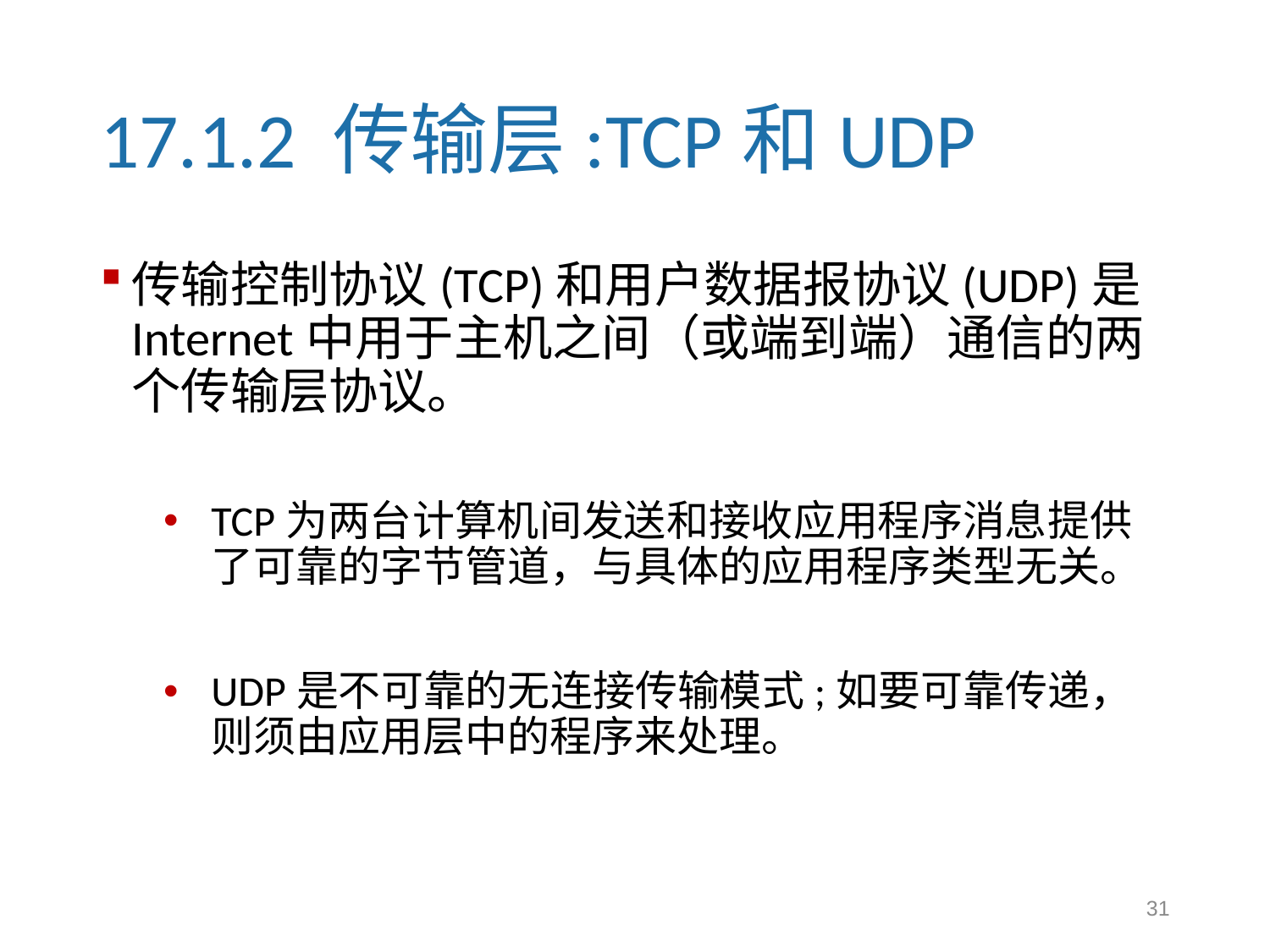

# 17.1.2 传输层:TCP和UDP
传输控制协议(TCP)和用户数据报协议(UDP)是Internet中用于主机之间（或端到端）通信的两个传输层协议。

TCP为两台计算机间发送和接收应用程序消息提供了可靠的字节管道，与具体的应用程序类型无关。

UDP是不可靠的无连接传输模式;如要可靠传递，则须由应用层中的程序来处理。
31